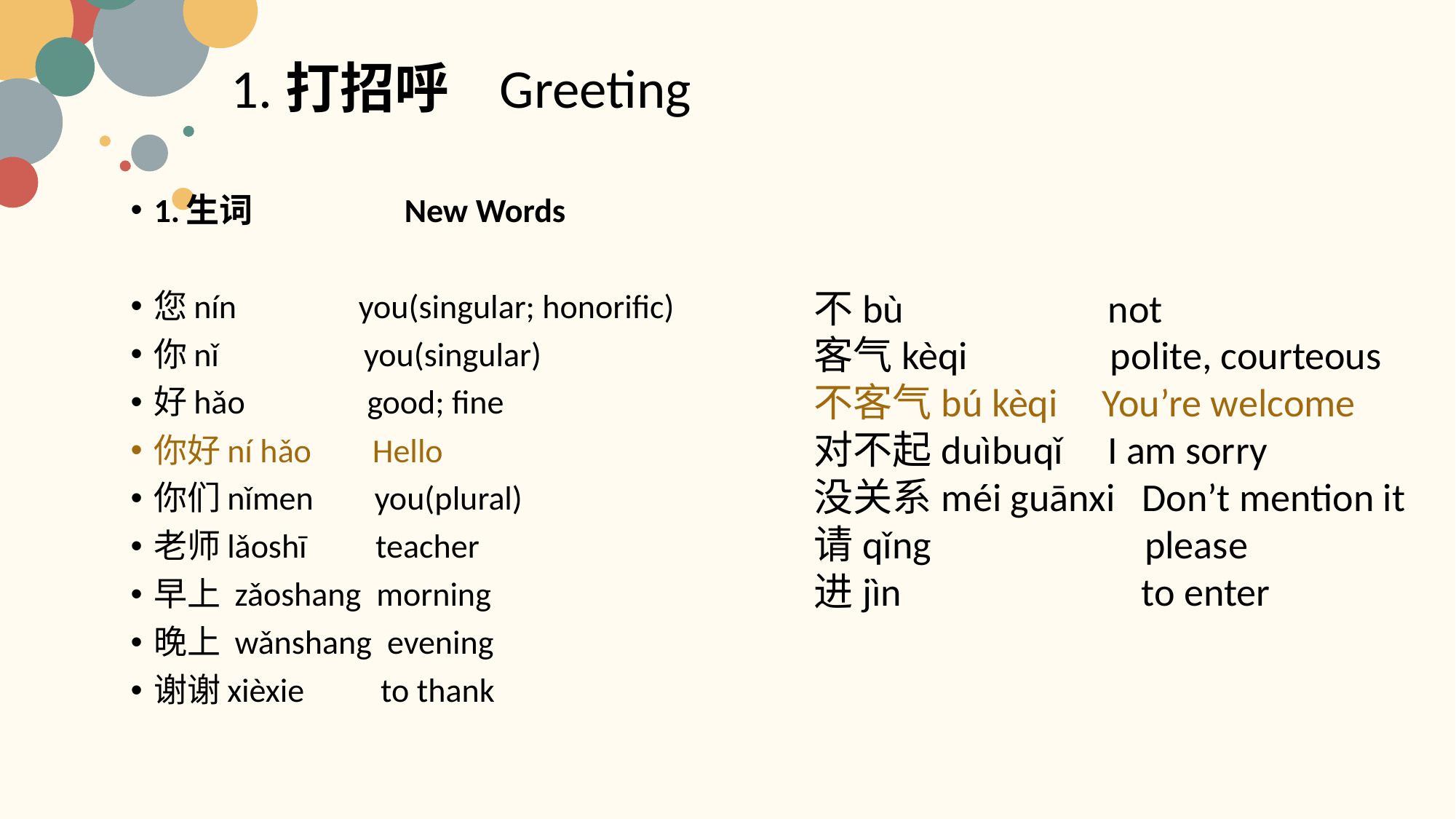

# 1.打招呼   Greeting
1.生词                   New Words

您nín                you(singular; honorific)
你nǐ                   you(singular)
好hǎo                good; fine
你好ní hǎo        Hello
你们nǐmen        you(plural)
老师lǎoshī         teacher
早上 zǎoshang  morning
晚上 wǎnshang  evening
谢谢xièxie          to thank

不bù                       not
客气kèqi                polite, courteous
不客气bú kèqi     You’re welcome
对不起duìbuqǐ     I am sorry
没关系méi guānxi   Don’t mention it
请qǐng                        please
进jìn                           to enter